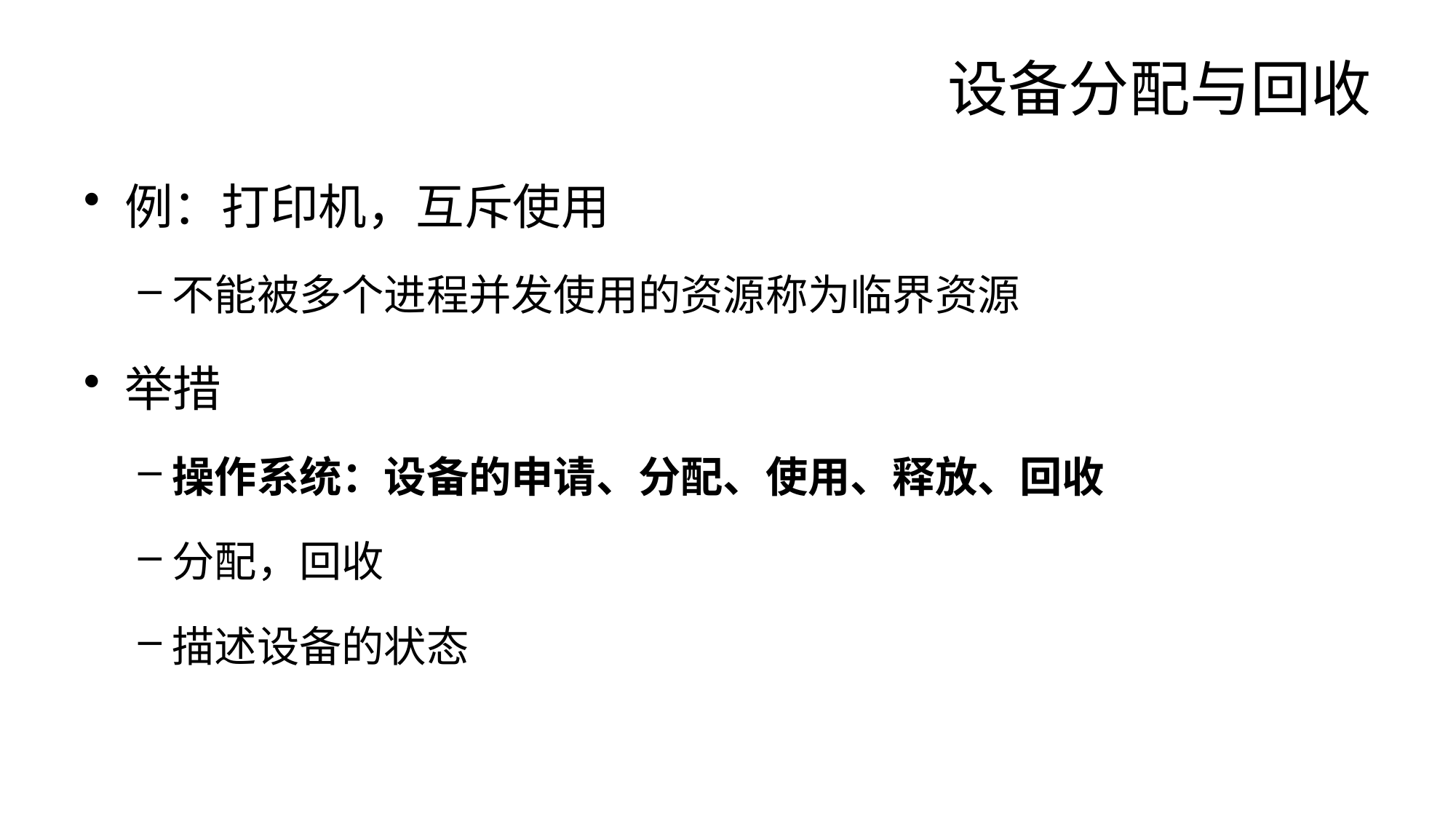

# 设备分配与回收
例：打印机，互斥使用
不能被多个进程并发使用的资源称为临界资源
举措
操作系统：设备的申请、分配、使用、释放、回收
分配，回收
描述设备的状态